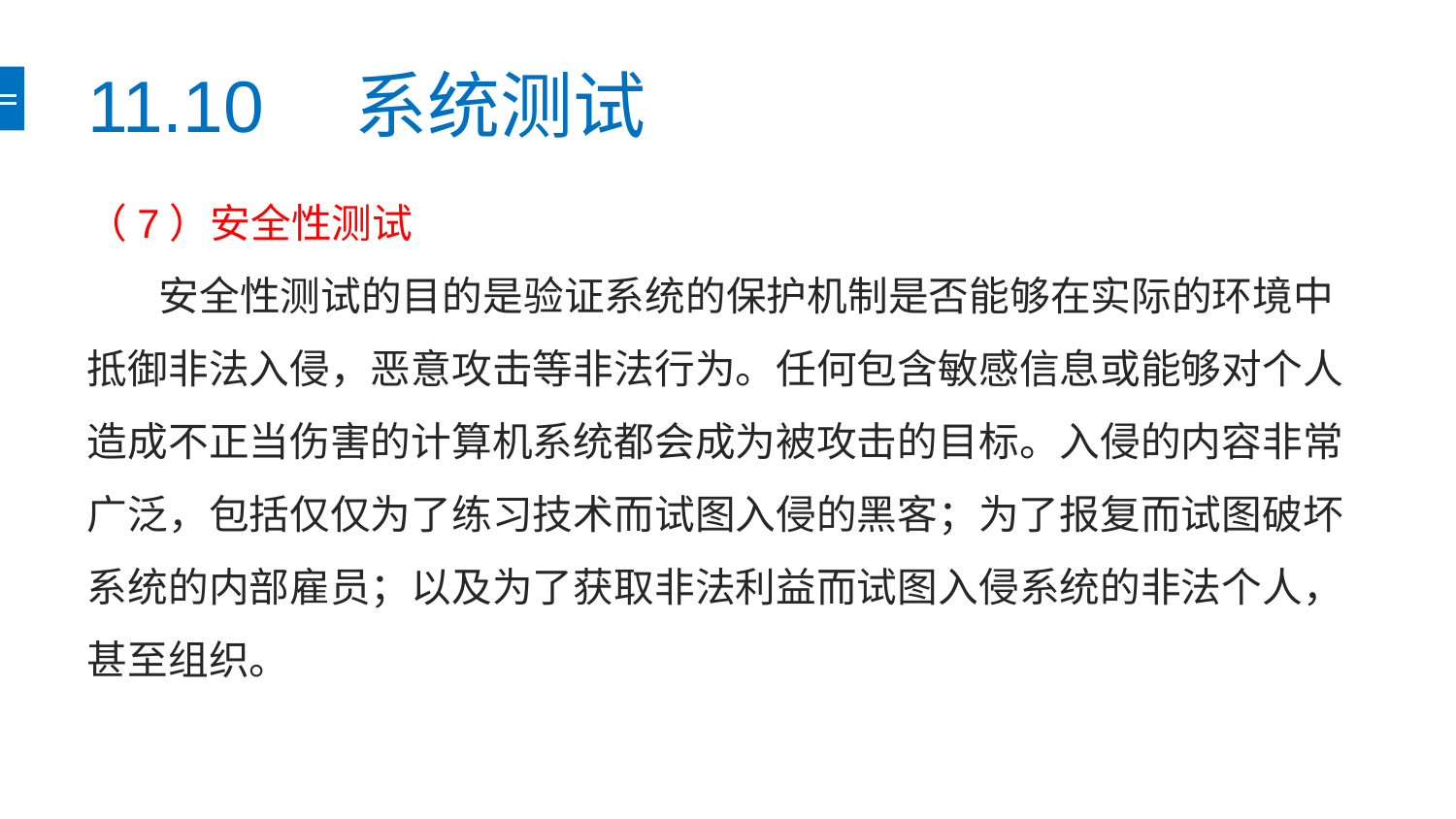

# 11.10　系统测试
（7）安全性测试
安全性测试的目的是验证系统的保护机制是否能够在实际的环境中抵御非法入侵，恶意攻击等非法行为。任何包含敏感信息或能够对个人造成不正当伤害的计算机系统都会成为被攻击的目标。入侵的内容非常广泛，包括仅仅为了练习技术而试图入侵的黑客；为了报复而试图破坏系统的内部雇员；以及为了获取非法利益而试图入侵系统的非法个人，甚至组织。